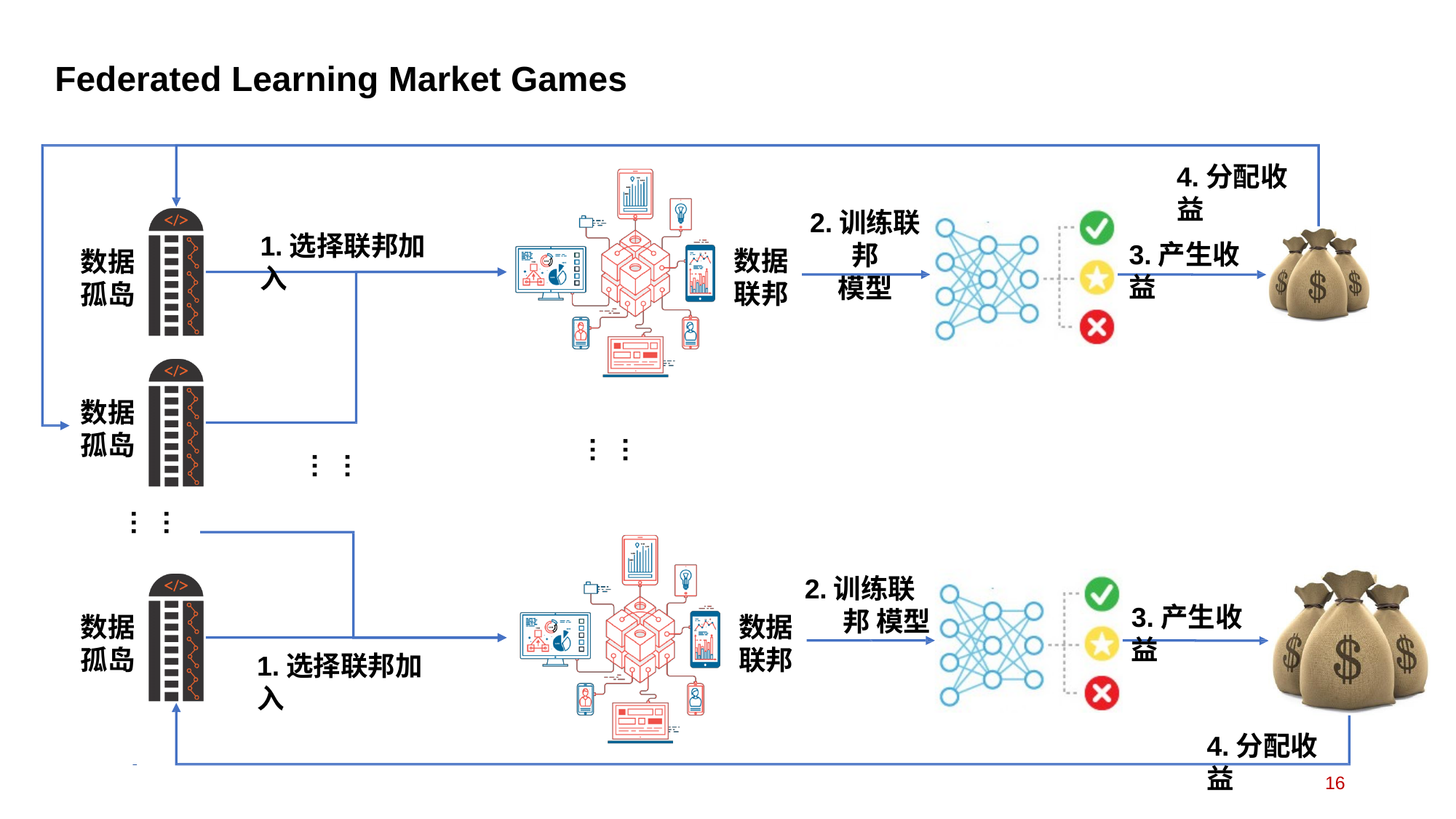

# Federated Learning Market Games

4.分配收益

2.训练联邦
模型

1.选择联邦加入
3.产生收益
数据 联邦
数据 孤岛

数据 孤岛
… …
… …
… …

2.训练联邦 模型

3.产生收益
数据 联邦
数据 孤岛

1.选择联邦加入

4.分配收益
16